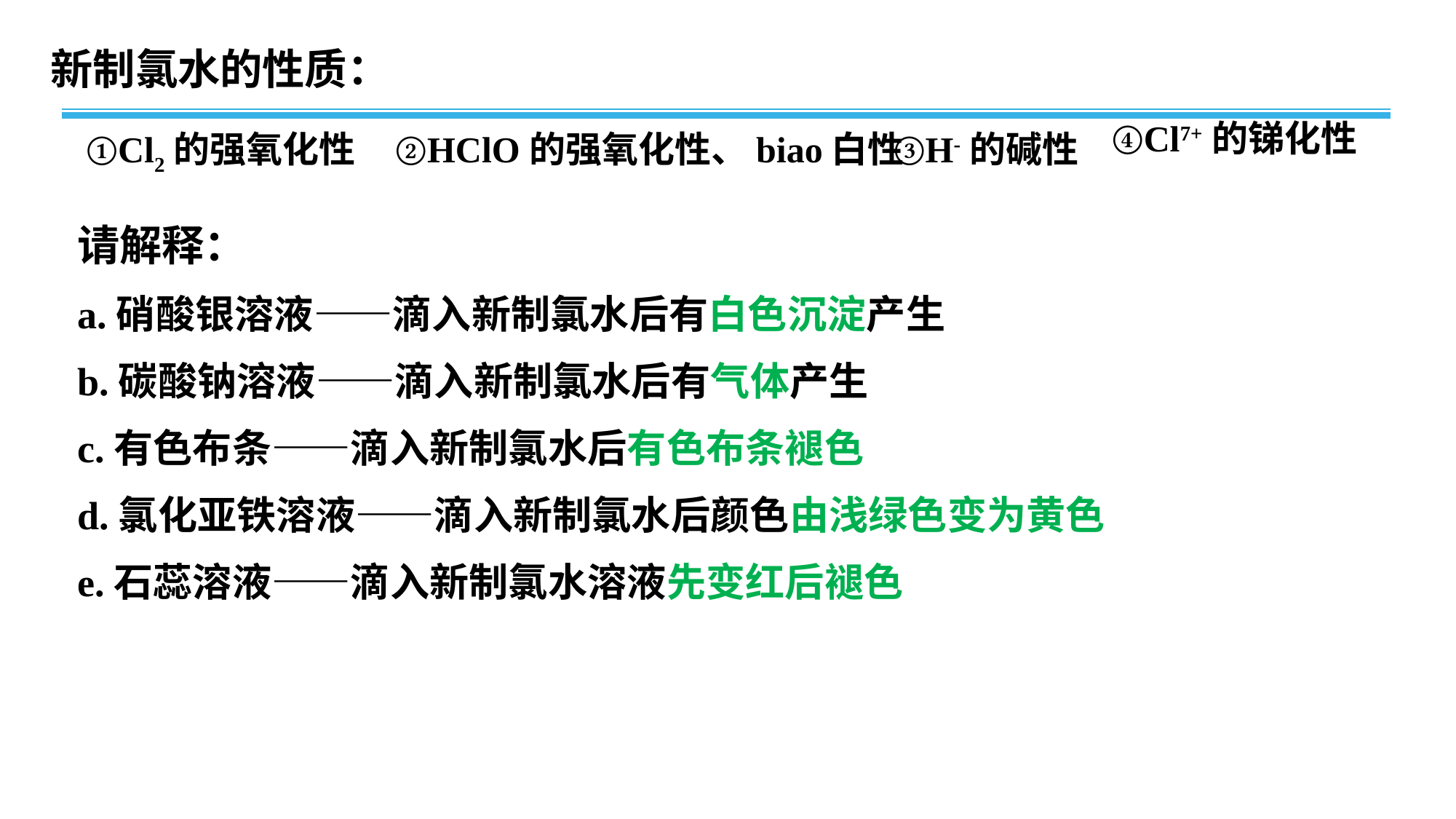

新制氯水的性质：
④Cl7+的锑化性
③H-的碱性
①Cl2的强氧化性
②HClO的强氧化性、biao白性
请解释：
a.硝酸银溶液——滴入新制氯水后有白色沉淀产生
b.碳酸钠溶液——滴入新制氯水后有气体产生
c.有色布条——滴入新制氯水后有色布条褪色
d.氯化亚铁溶液——滴入新制氯水后颜色由浅绿色变为黄色
e.石蕊溶液——滴入新制氯水溶液先变红后褪色